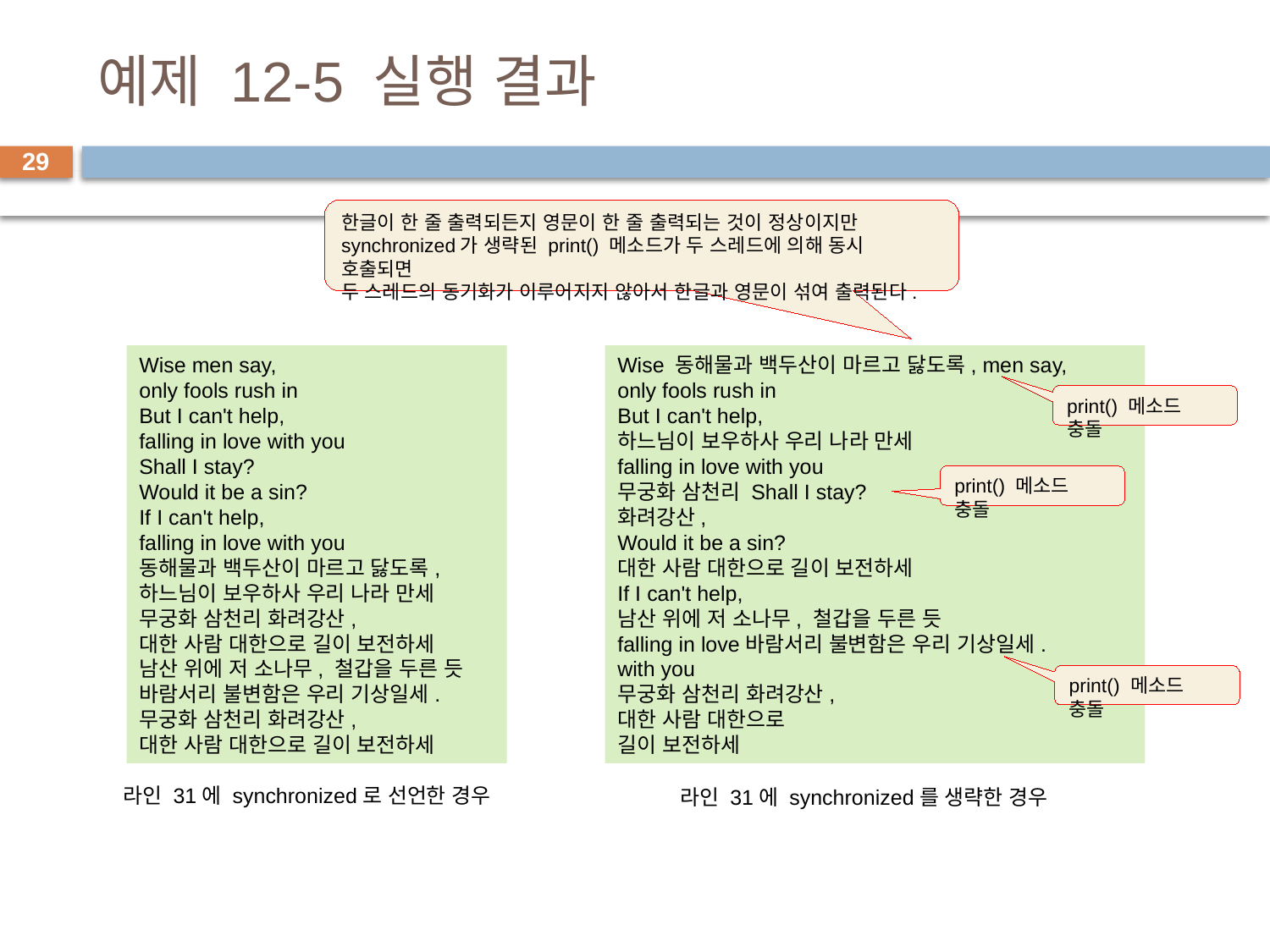

# 예제 12-5 실행 결과
29
한글이 한 줄 출력되든지 영문이 한 줄 출력되는 것이 정상이지만
synchronized가 생략된 print() 메소드가 두 스레드에 의해 동시 호출되면
두 스레드의 동기화가 이루어지지 않아서 한글과 영문이 섞여 출력된다.
Wise men say,
only fools rush in
But I can't help,
falling in love with you
Shall I stay?
Would it be a sin?
If I can't help,
falling in love with you
동해물과 백두산이 마르고 닳도록,
하느님이 보우하사 우리 나라 만세
무궁화 삼천리 화려강산,
대한 사람 대한으로 길이 보전하세
남산 위에 저 소나무, 철갑을 두른 듯
바람서리 불변함은 우리 기상일세.
무궁화 삼천리 화려강산,
대한 사람 대한으로 길이 보전하세
Wise 동해물과 백두산이 마르고 닳도록, men say,
only fools rush in
But I can't help,
하느님이 보우하사 우리 나라 만세
falling in love with you
무궁화 삼천리 Shall I stay?
화려강산,
Would it be a sin?
대한 사람 대한으로 길이 보전하세
If I can't help,
남산 위에 저 소나무, 철갑을 두른 듯
falling in love바람서리 불변함은 우리 기상일세.
with you
무궁화 삼천리 화려강산,
대한 사람 대한으로
길이 보전하세
print() 메소드 충돌
print() 메소드 충돌
print() 메소드 충돌
라인 31에 synchronized로 선언한 경우
라인 31에 synchronized를 생략한 경우